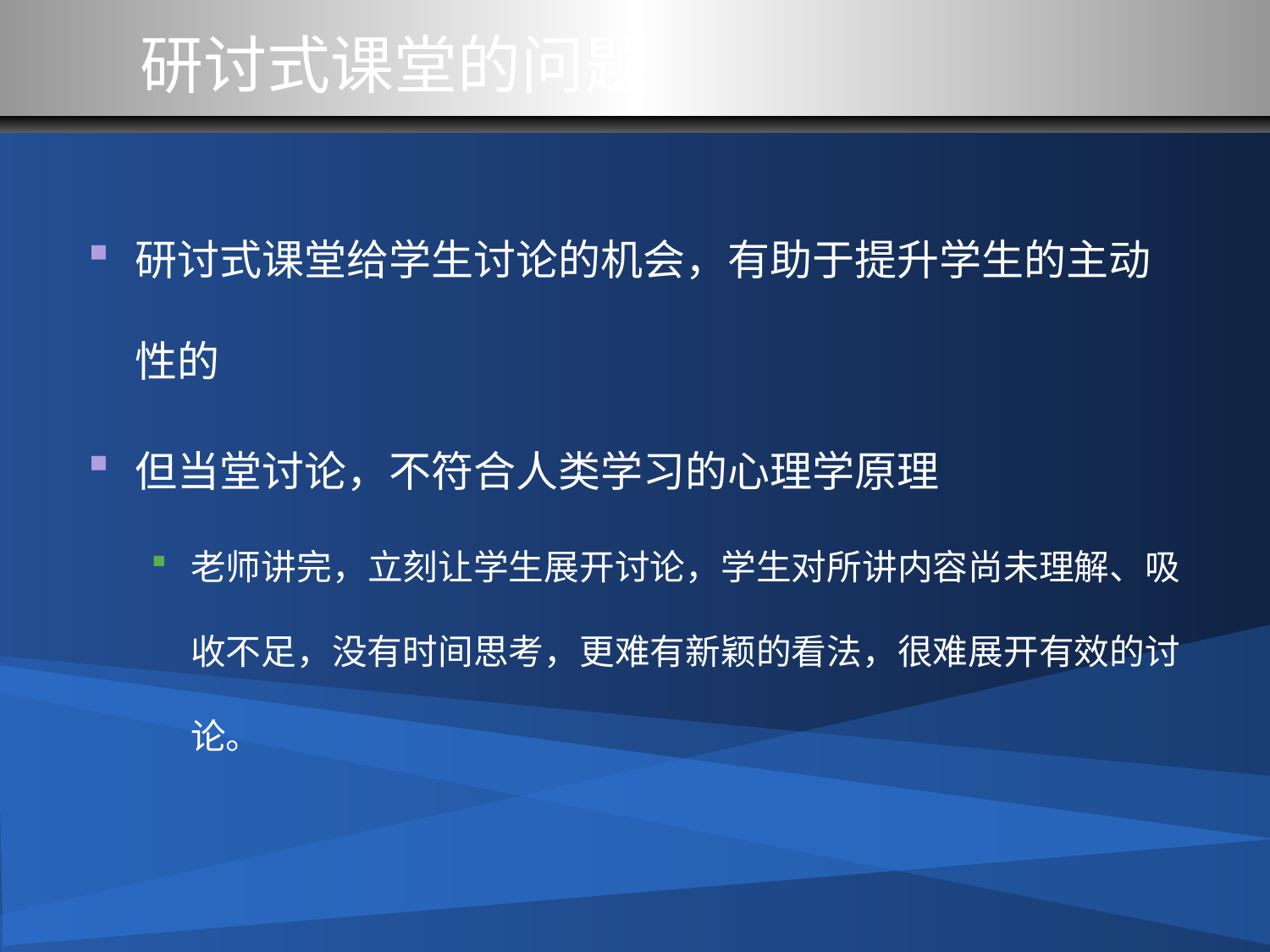

研讨式课堂的问题
研讨式课堂给学生讨论的机会，有助于提升学生的主动性的
但当堂讨论，不符合人类学习的心理学原理
老师讲完，立刻让学生展开讨论，学生对所讲内容尚未理解、吸收不足，没有时间思考，更难有新颖的看法，很难展开有效的讨论。